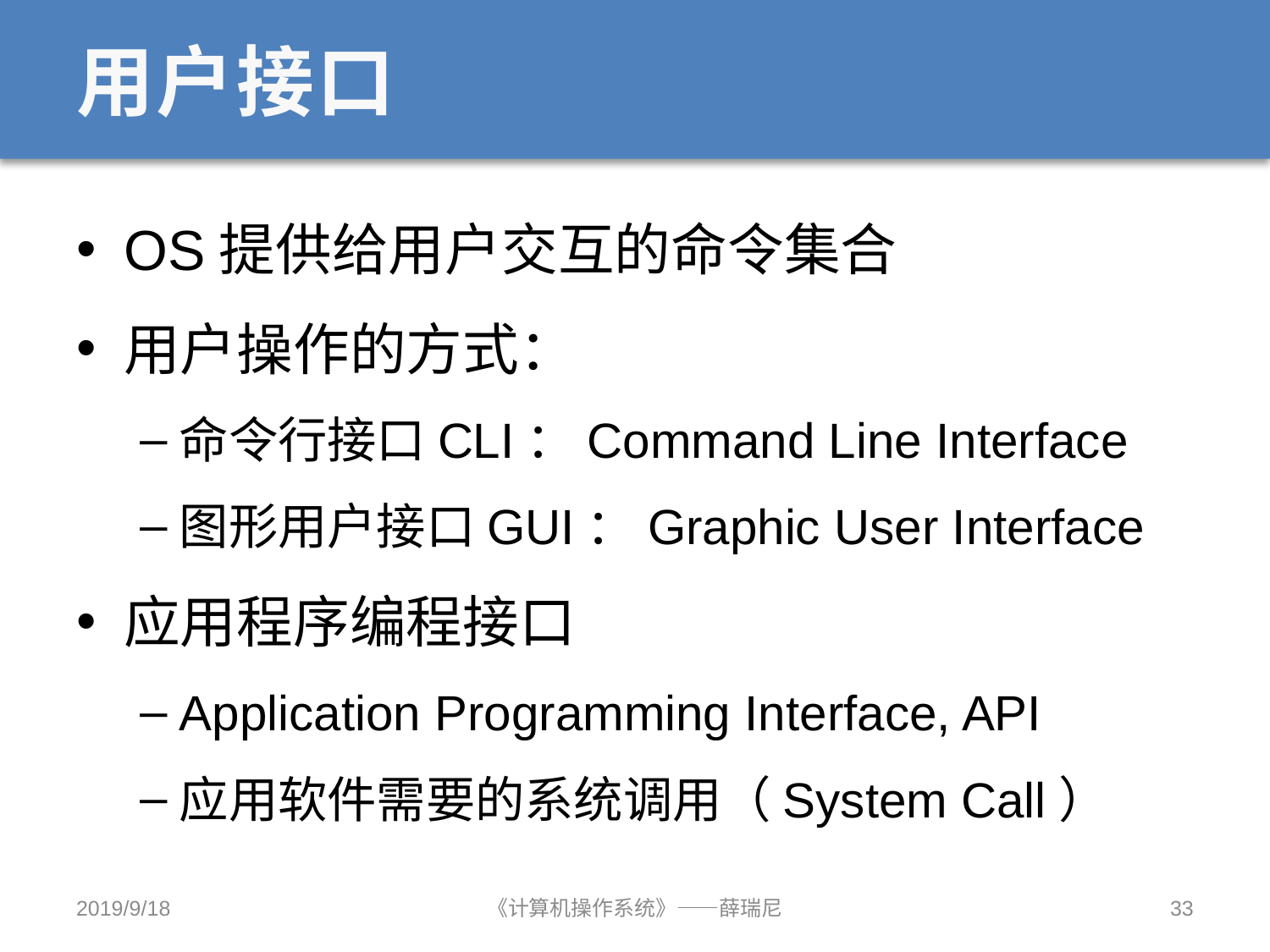

# 用户接口
OS提供给用户交互的命令集合
用户操作的方式：
命令行接口CLI：Command Line Interface
图形用户接口GUI：Graphic User Interface
应用程序编程接口
Application Programming Interface, API
应用软件需要的系统调用（System Call）

2019/9/18
《计算机操作系统》——薛瑞尼
33